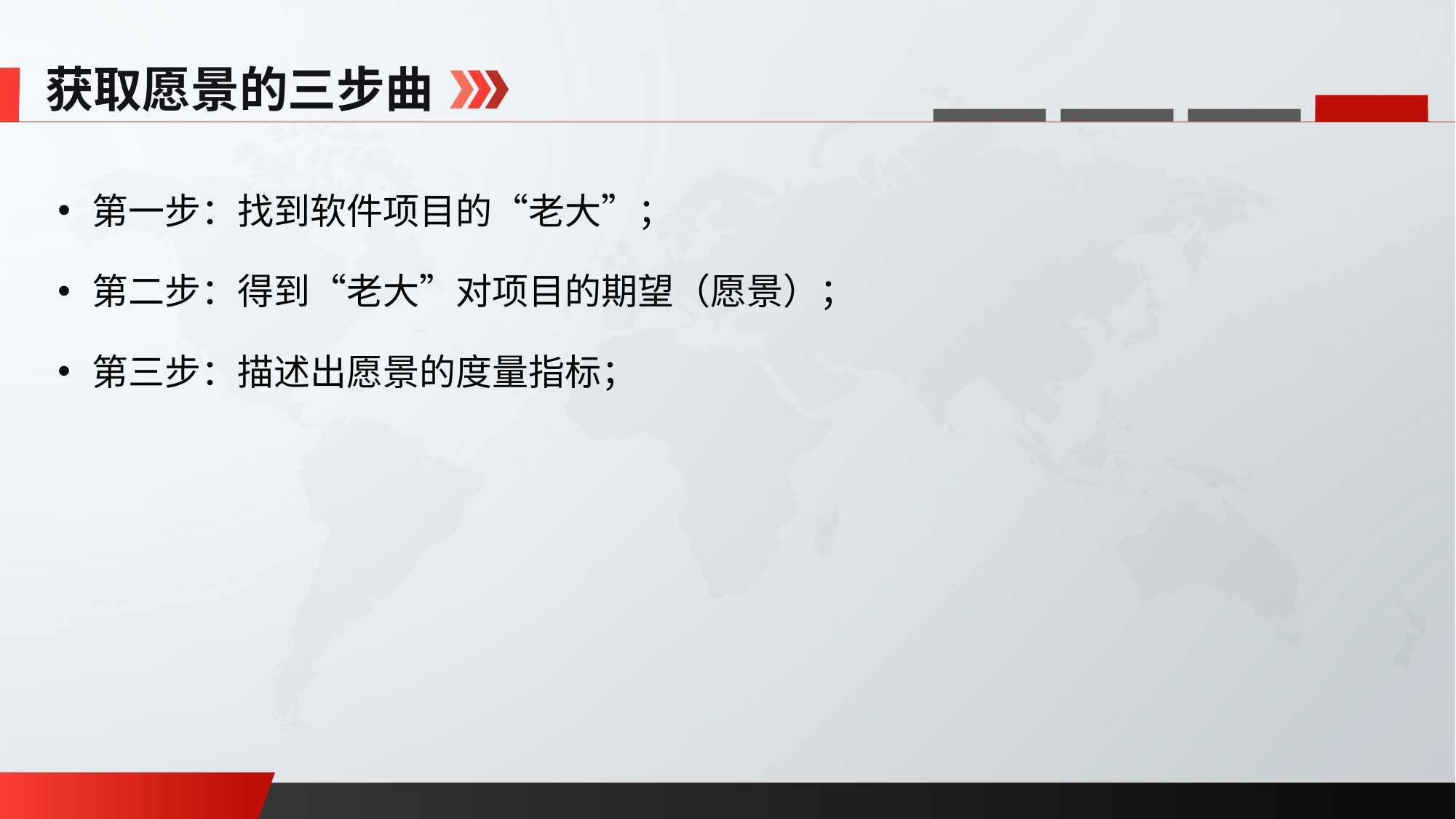

获取愿景的三步曲

第一步：找到软件项目的“老大”；
第二步：得到“老大”对项目的期望（愿景）；
第三步：描述出愿景的度量指标；